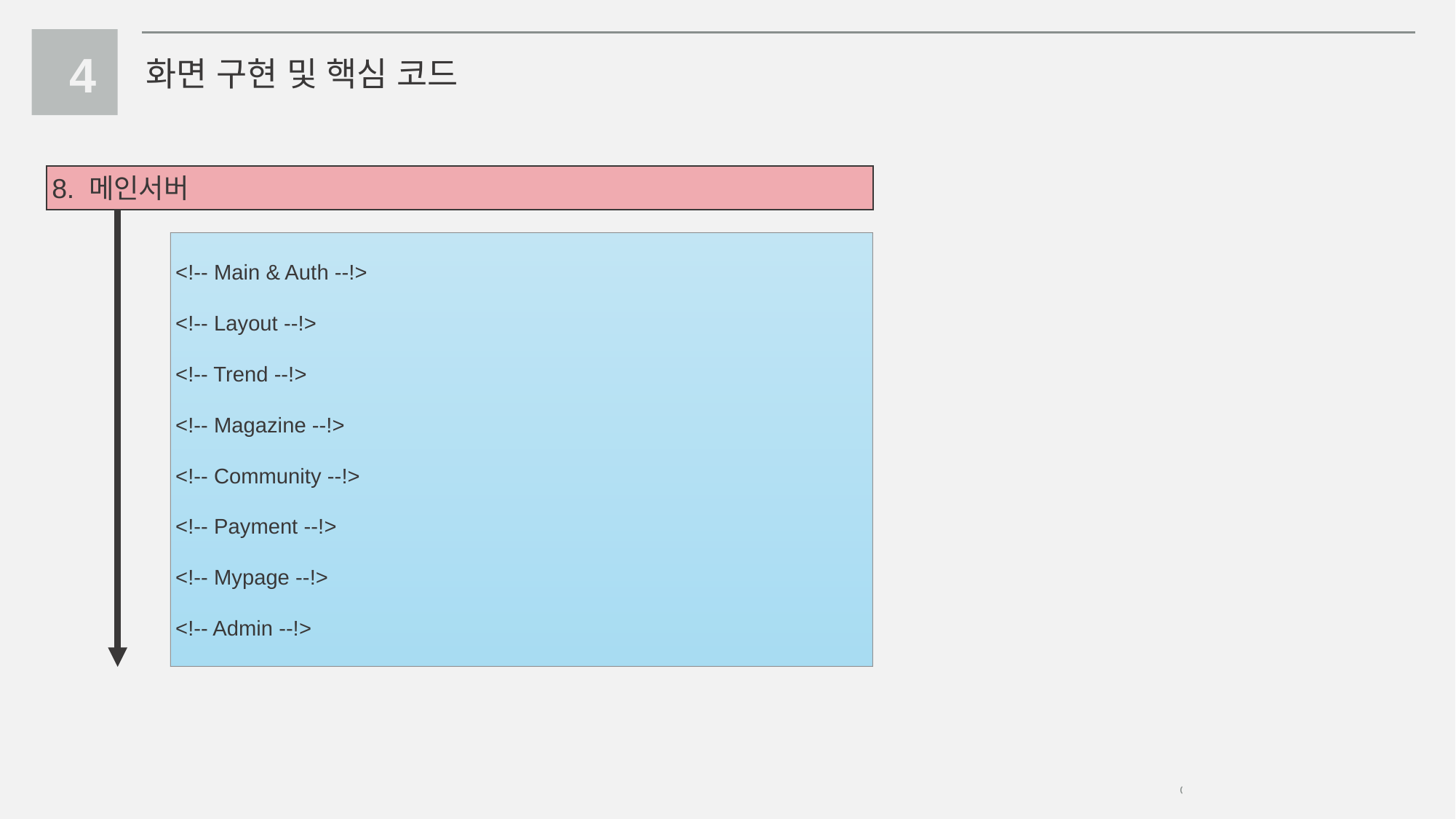

4
화면 구현 및 핵심 코드
8. 메인서버
<!-- Main & Auth --!>

<!-- Layout --!>

<!-- Trend --!>

<!-- Magazine --!>

<!-- Community --!>

<!-- Payment --!>

<!-- Mypage --!>

<!-- Admin --!>